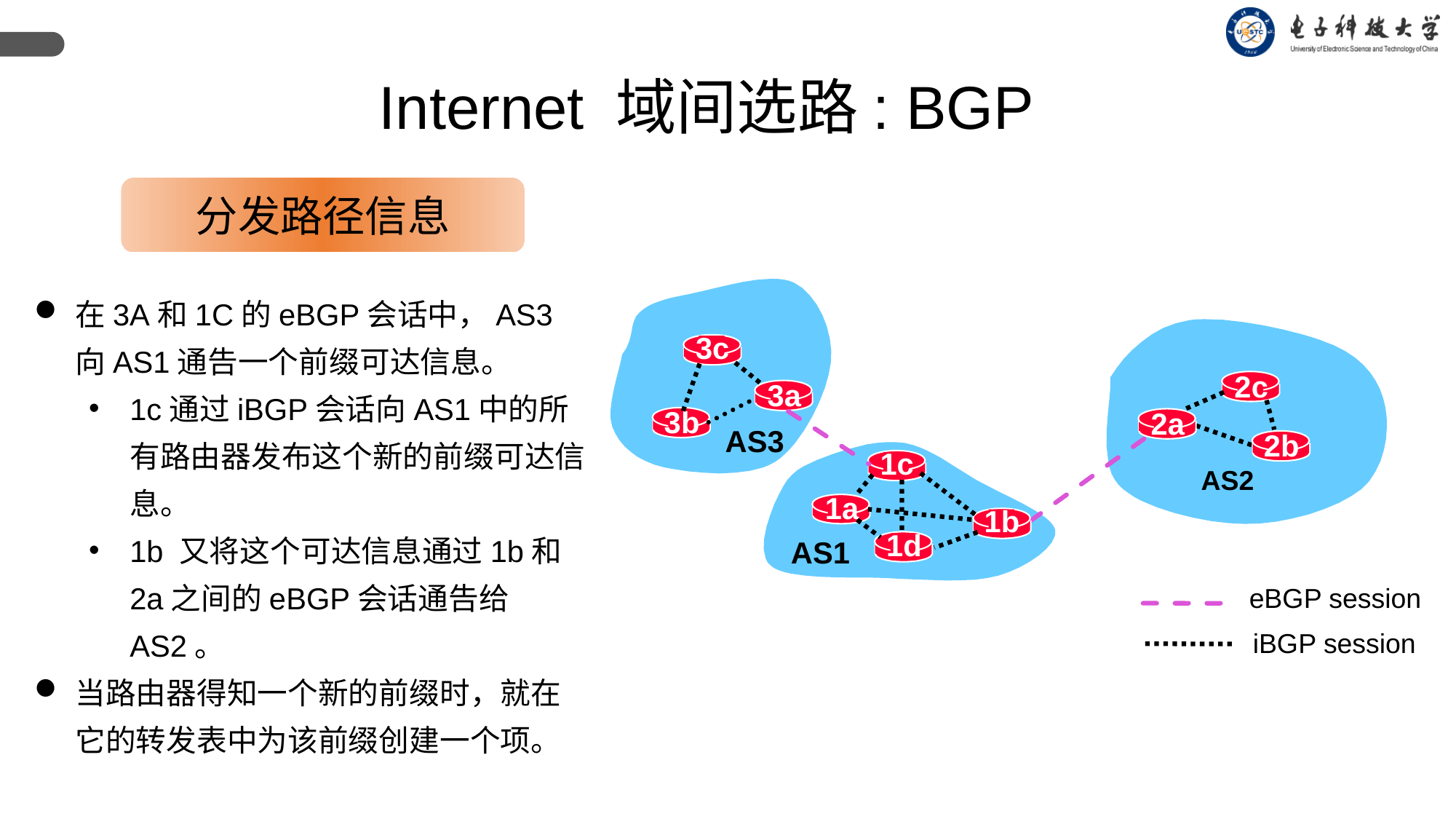

Internet 域间选路: BGP
分发路径信息
在3A和1C的eBGP会话中，AS3向AS1通告一个前缀可达信息。
1c通过iBGP会话向AS1中的所有路由器发布这个新的前缀可达信息。
1b 又将这个可达信息通过1b和2a之间的eBGP会话通告给AS2。
当路由器得知一个新的前缀时，就在它的转发表中为该前缀创建一个项。

3c

2c

3a

3b

2a

AS3

2b

1c

AS2

1a

1b

1d

AS1

eBGP session

iBGP session